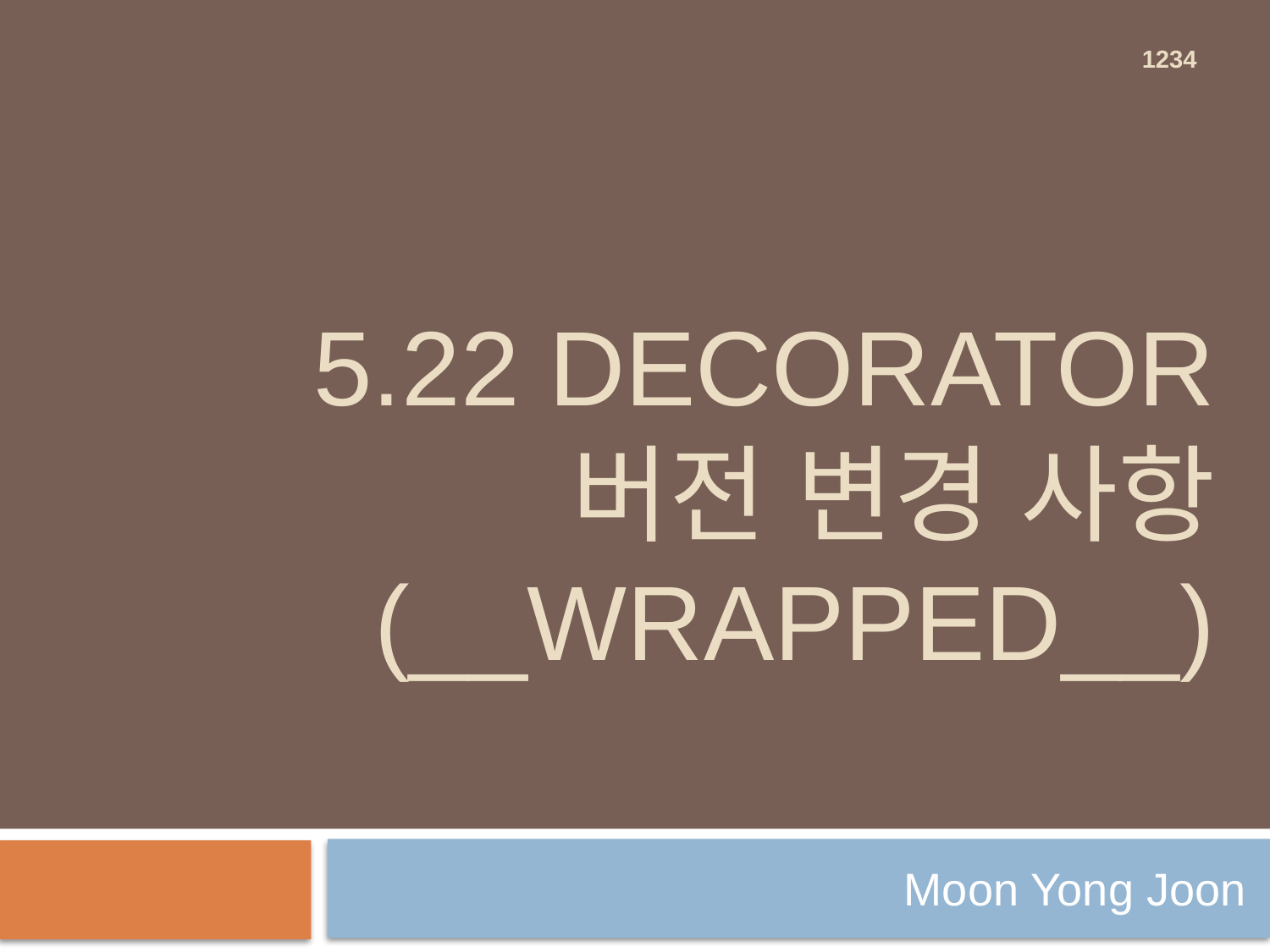

1234
# 5.22 Decorator 버전 변경 사항 (__wrapped__)
Moon Yong Joon